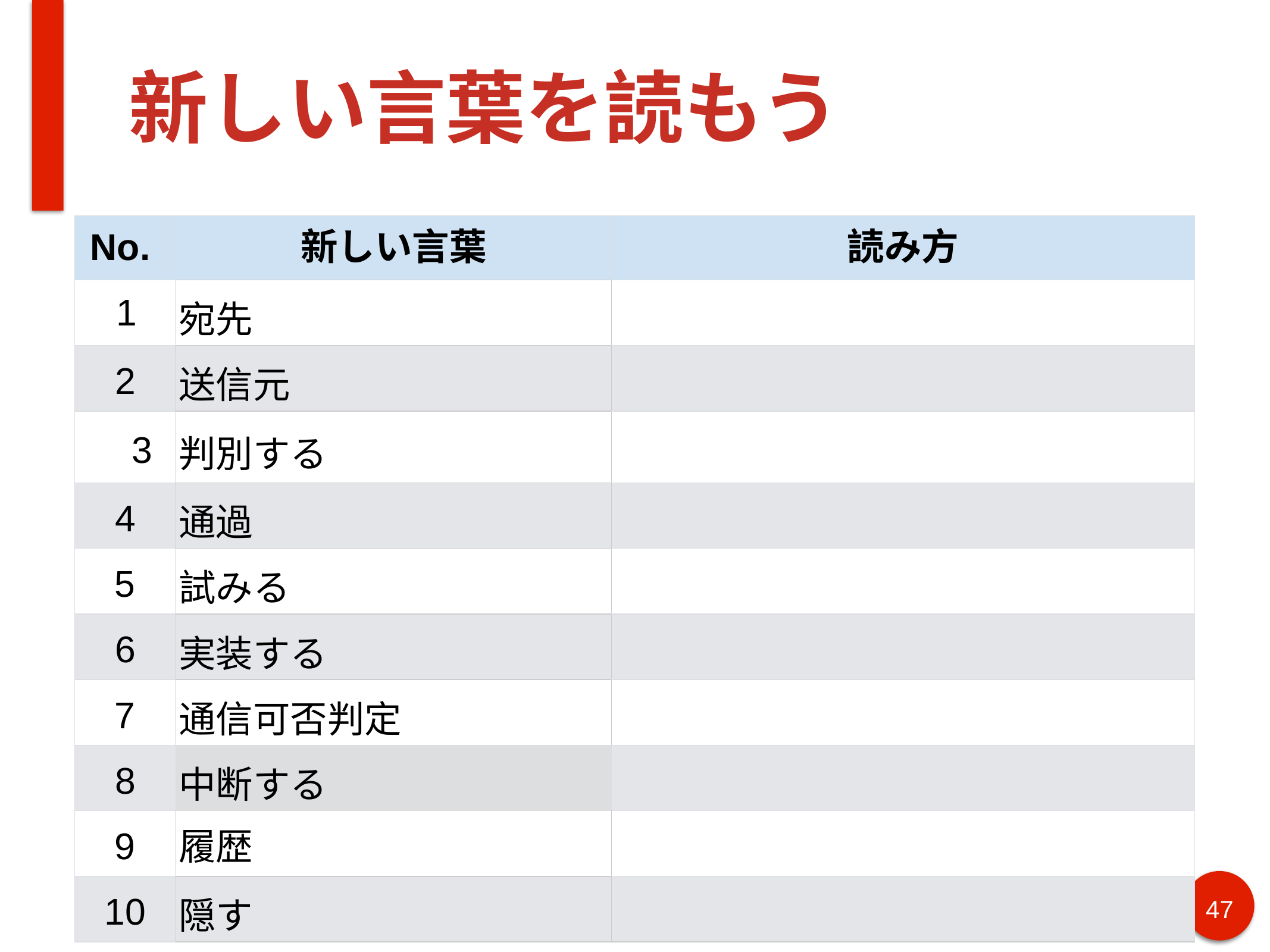

# 新しい言葉を読もう
| No. | 新しい言葉 | 読み方 |
| --- | --- | --- |
| 1 | 宛先 |  |
| 2 | 送信元 |  |
| 3 | 判別する |  |
| 4 | 通過 |  |
| 5 | 試みる |  |
| 6 | 実装する |  |
| 7 | 通信可否判定 |  |
| 8 | 中断する |  |
| 9 | 履歴 |  |
| 10 | 隠す |  |
47